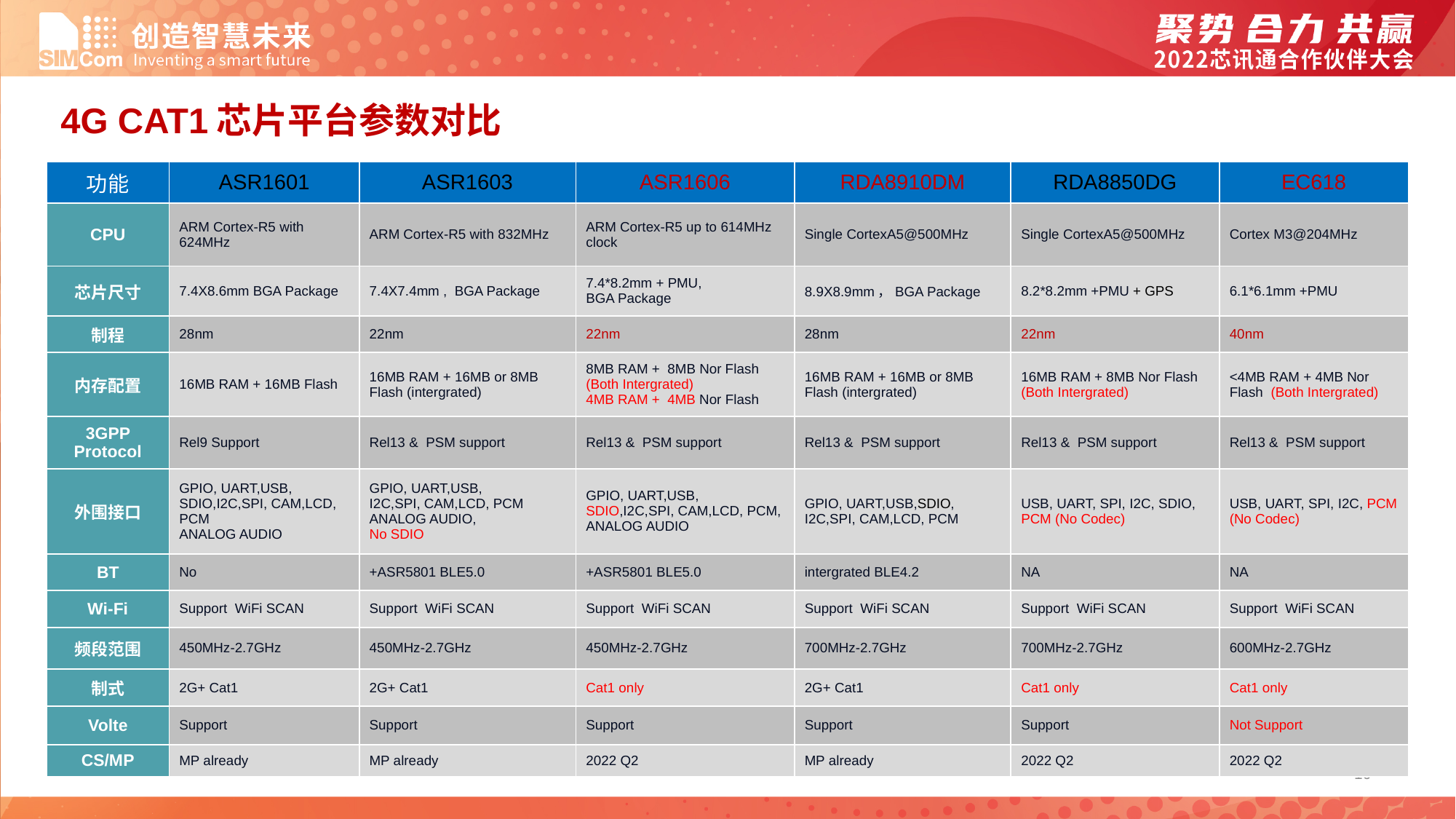

4G CAT1芯片平台参数对比
| 功能 | ASR1601 | ASR1603 | ASR1606 | RDA8910DM | RDA8850DG | EC618 |
| --- | --- | --- | --- | --- | --- | --- |
| CPU | ARM Cortex-R5 with 624MHz | ARM Cortex-R5 with 832MHz | ARM Cortex-R5 up to 614MHz clock | Single CortexA5@500MHz | Single CortexA5@500MHz | Cortex M3@204MHz |
| 芯片尺寸 | 7.4X8.6mm BGA Package | 7.4X7.4mm , BGA Package | 7.4\*8.2mm + PMU, BGA Package | 8.9X8.9mm，BGA Package | 8.2\*8.2mm +PMU + GPS | 6.1\*6.1mm +PMU |
| 制程 | 28nm | 22nm | 22nm | 28nm | 22nm | 40nm |
| 内存配置 | 16MB RAM + 16MB Flash | 16MB RAM + 16MB or 8MB Flash (intergrated) | 8MB RAM + 8MB Nor Flash (Both Intergrated) 4MB RAM + 4MB Nor Flash | 16MB RAM + 16MB or 8MB Flash (intergrated) | 16MB RAM + 8MB Nor Flash (Both Intergrated) | <4MB RAM + 4MB Nor Flash (Both Intergrated) |
| 3GPP Protocol | Rel9 Support | Rel13 & PSM support | Rel13 & PSM support | Rel13 & PSM support | Rel13 & PSM support | Rel13 & PSM support |
| 外围接口 | GPIO, UART,USB, SDIO,I2C,SPI, CAM,LCD, PCM ANALOG AUDIO | GPIO, UART,USB, I2C,SPI, CAM,LCD, PCM ANALOG AUDIO, No SDIO | GPIO, UART,USB, SDIO,I2C,SPI, CAM,LCD, PCM, ANALOG AUDIO | GPIO, UART,USB,SDIO, I2C,SPI, CAM,LCD, PCM | USB, UART, SPI, I2C, SDIO, PCM (No Codec) | USB, UART, SPI, I2C, PCM (No Codec) |
| BT | No | +ASR5801 BLE5.0 | +ASR5801 BLE5.0 | intergrated BLE4.2 | NA | NA |
| Wi-Fi | Support WiFi SCAN | Support WiFi SCAN | Support WiFi SCAN | Support WiFi SCAN | Support WiFi SCAN | Support WiFi SCAN |
| 频段范围 | 450MHz-2.7GHz | 450MHz-2.7GHz | 450MHz-2.7GHz | 700MHz-2.7GHz | 700MHz-2.7GHz | 600MHz-2.7GHz |
| 制式 | 2G+ Cat1 | 2G+ Cat1 | Cat1 only | 2G+ Cat1 | Cat1 only | Cat1 only |
| Volte | Support | Support | Support | Support | Support | Not Support |
| CS/MP | MP already | MP already | 2022 Q2 | MP already | 2022 Q2 | 2022 Q2 |
16